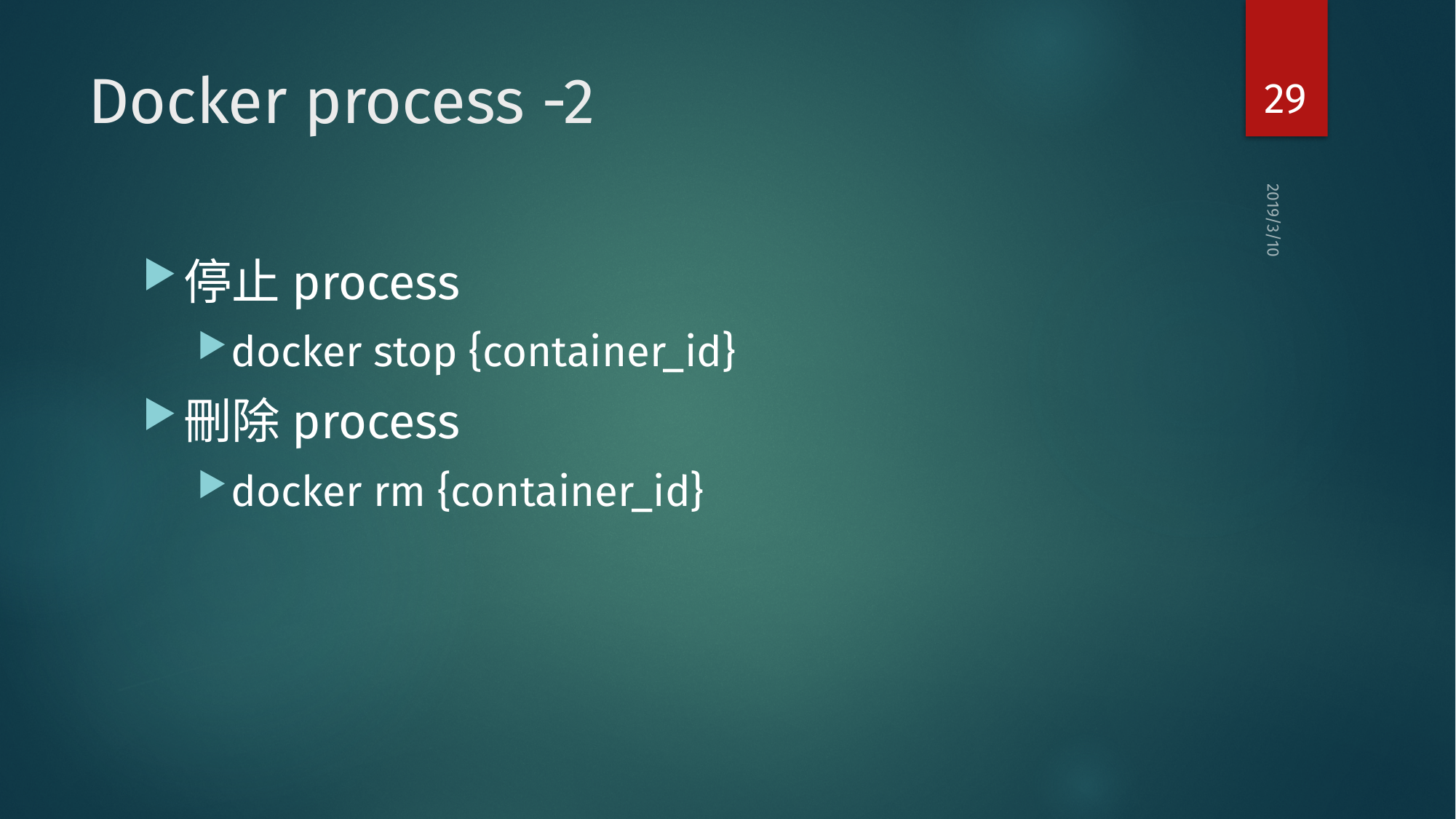

29
# Docker process -2
2019/3/10
停止process
docker stop {container_id}
刪除process
docker rm {container_id}